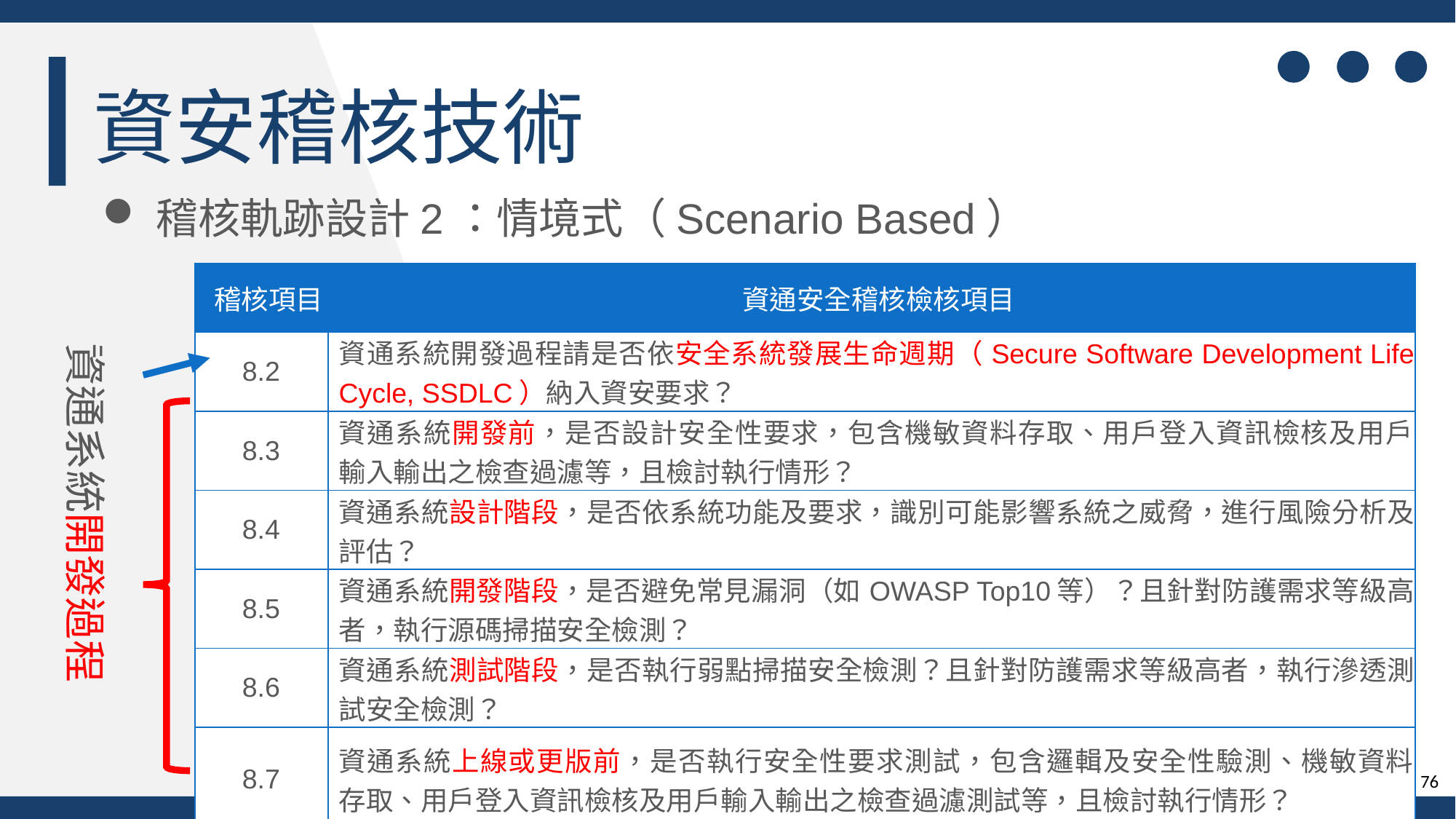

資安稽核技術
稽核軌跡設計2：情境式（Scenario Based）
| 稽核項目 | 資通安全稽核檢核項目 |
| --- | --- |
| 8.2 | 資通系統開發過程請是否依安全系統發展生命週期（Secure Software Development Life Cycle, SSDLC）納入資安要求？ |
| 8.3 | 資通系統開發前，是否設計安全性要求，包含機敏資料存取、用戶登入資訊檢核及用戶 輸入輸出之檢查過濾等，且檢討執行情形？ |
| 8.4 | 資通系統設計階段，是否依系統功能及要求，識別可能影響系統之威脅，進行風險分析及評估？ |
| 8.5 | 資通系統開發階段，是否避免常見漏洞（如OWASP Top10等）？且針對防護需求等級高者，執行源碼掃描安全檢測？ |
| 8.6 | 資通系統測試階段，是否執行弱點掃描安全檢測？且針對防護需求等級高者，執行滲透測試安全檢測？ |
| 8.7 | 資通系統上線或更版前，是否執行安全性要求測試，包含邏輯及安全性驗測、機敏資料 存取、用戶登入資訊檢核及用戶輸入輸出之檢查過濾測試等，且檢討執行情形？ |
資通系統開發過程